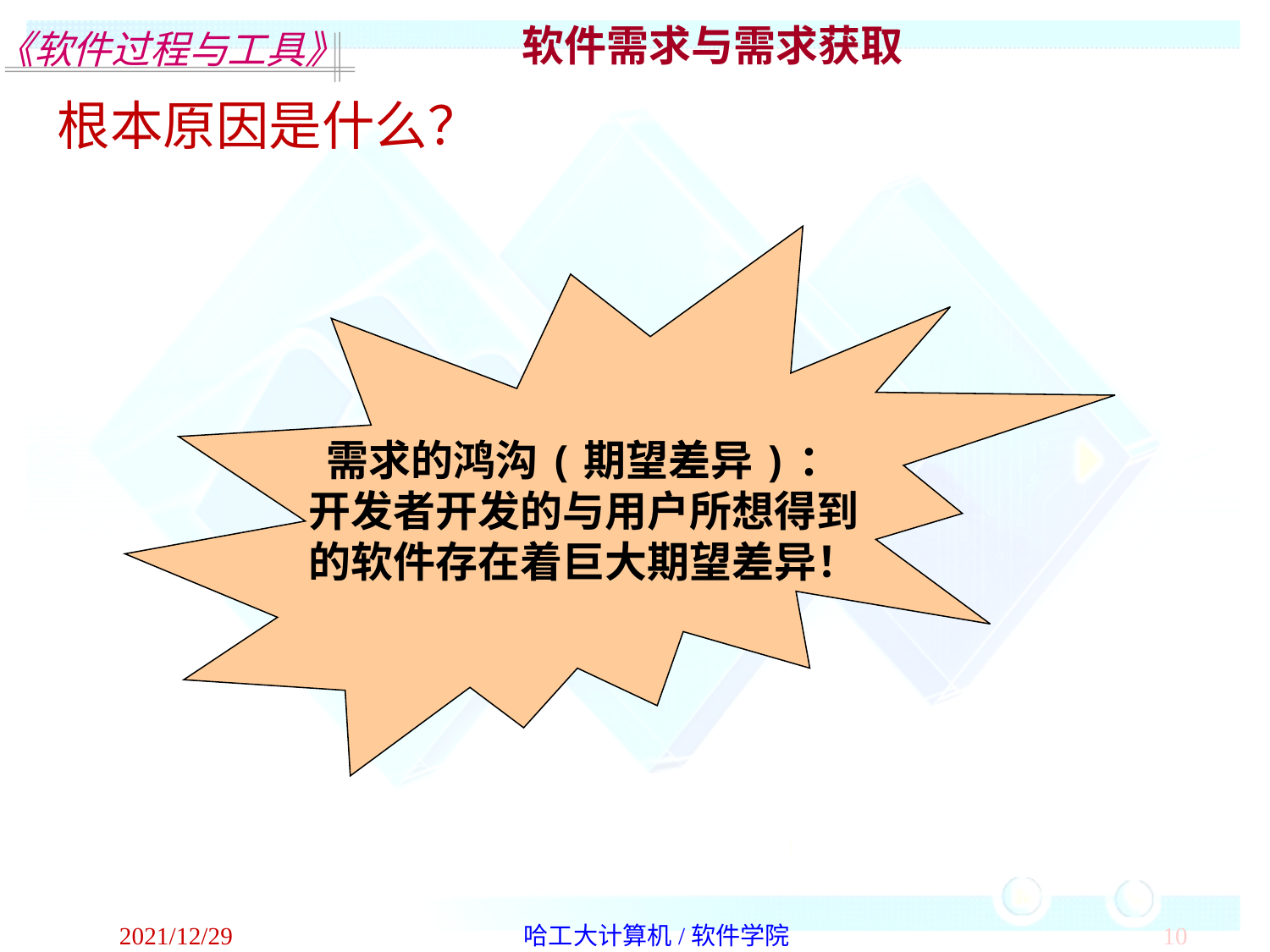

软件需求与需求获取
根本原因是什么？
需求的鸿沟(期望差异)：
开发者开发的与用户所想得到
的软件存在着巨大期望差异！